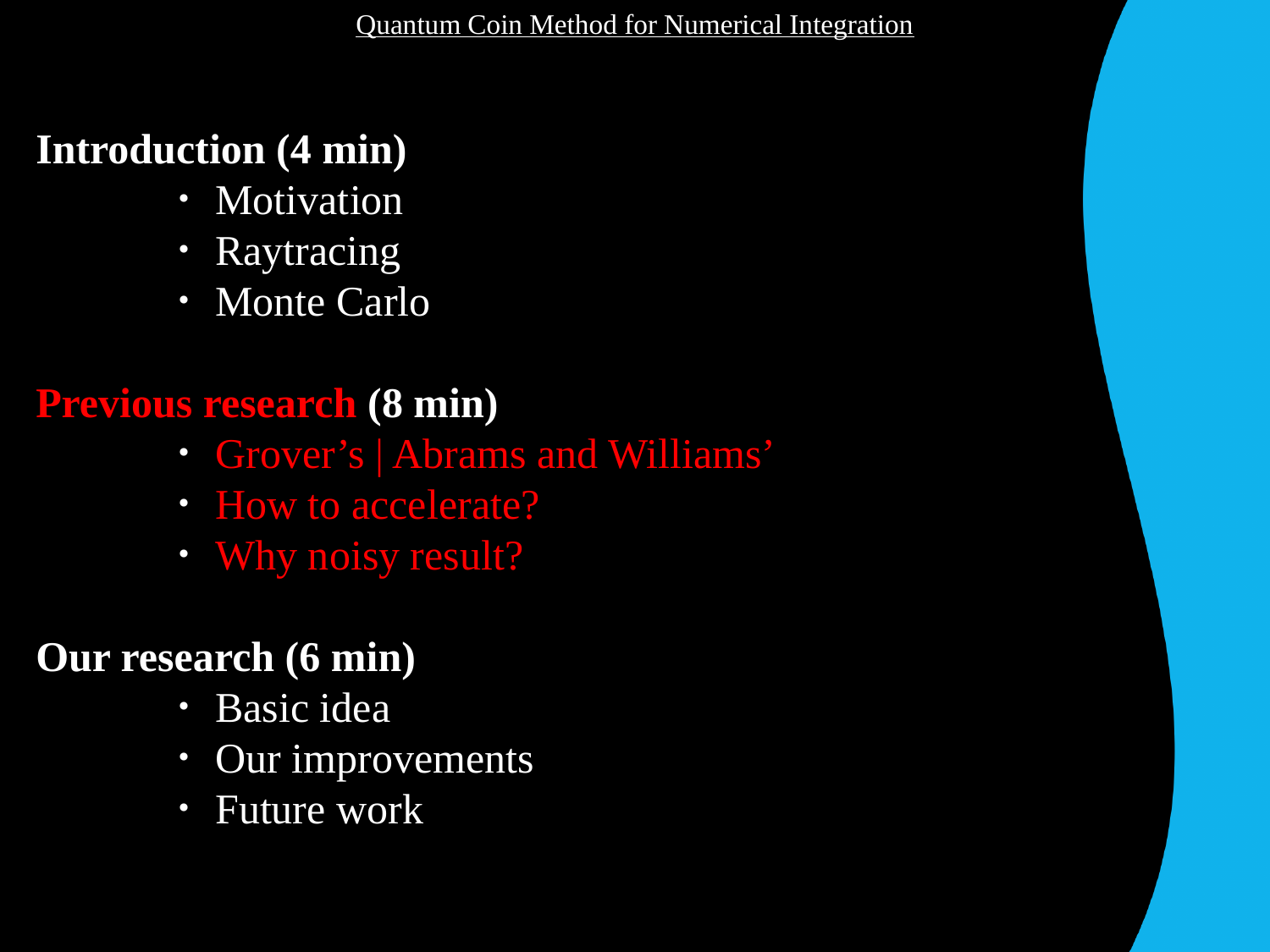

Quantum Coin Method for Numerical Integration
Introduction (4 min)
	・Motivation
	・Raytracing
	・Monte Carlo

Previous research (8 min)
	・Grover’s | Abrams and Williams’
	・How to accelerate?
	・Why noisy result?

Our research (6 min)
	・Basic idea
	・Our improvements
	・Future work